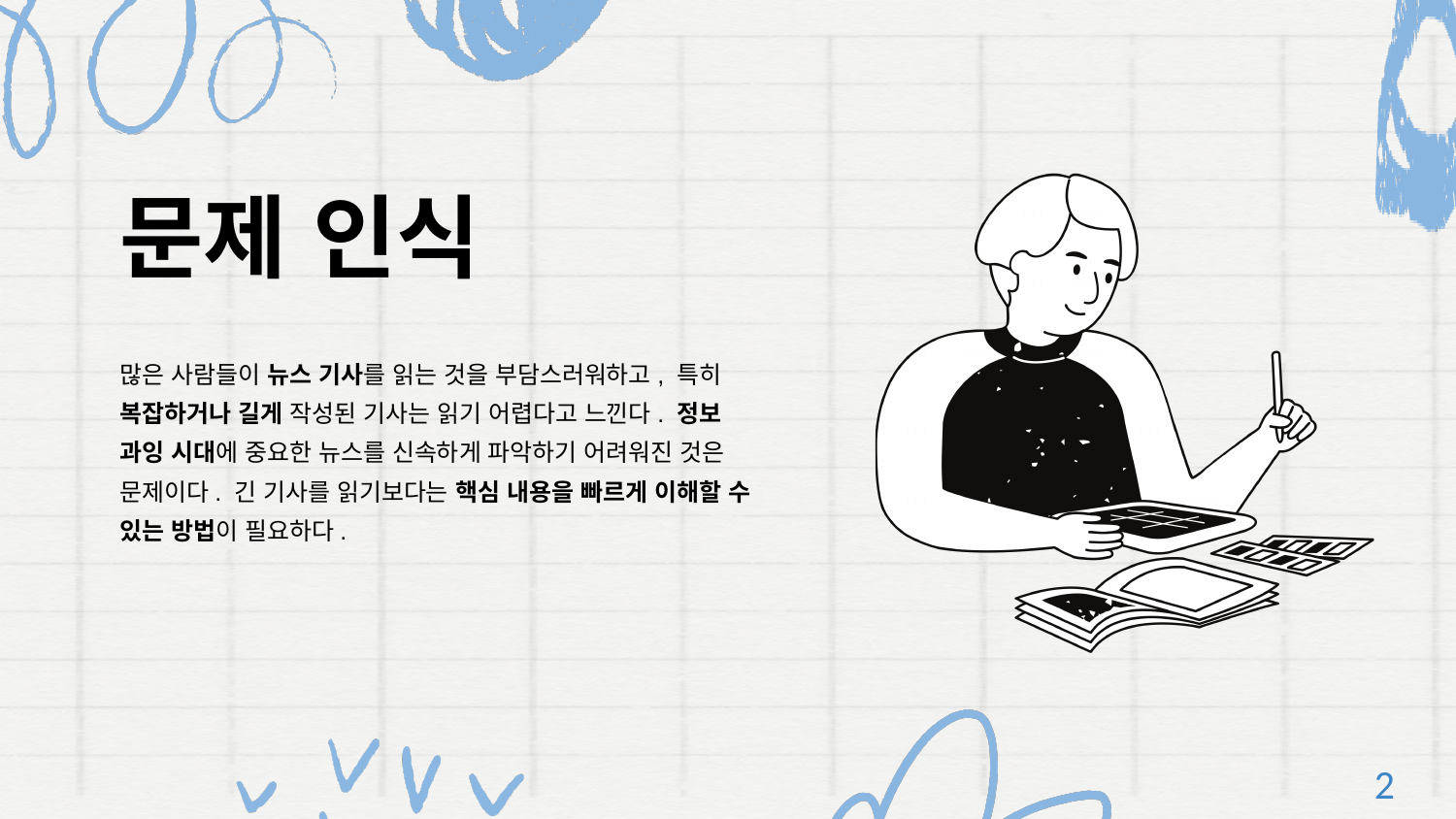

문제 인식
많은 사람들이 뉴스 기사를 읽는 것을 부담스러워하고, 특히 복잡하거나 길게 작성된 기사는 읽기 어렵다고 느낀다. 정보 과잉 시대에 중요한 뉴스를 신속하게 파악하기 어려워진 것은 문제이다. 긴 기사를 읽기보다는 핵심 내용을 빠르게 이해할 수 있는 방법이 필요하다.

2